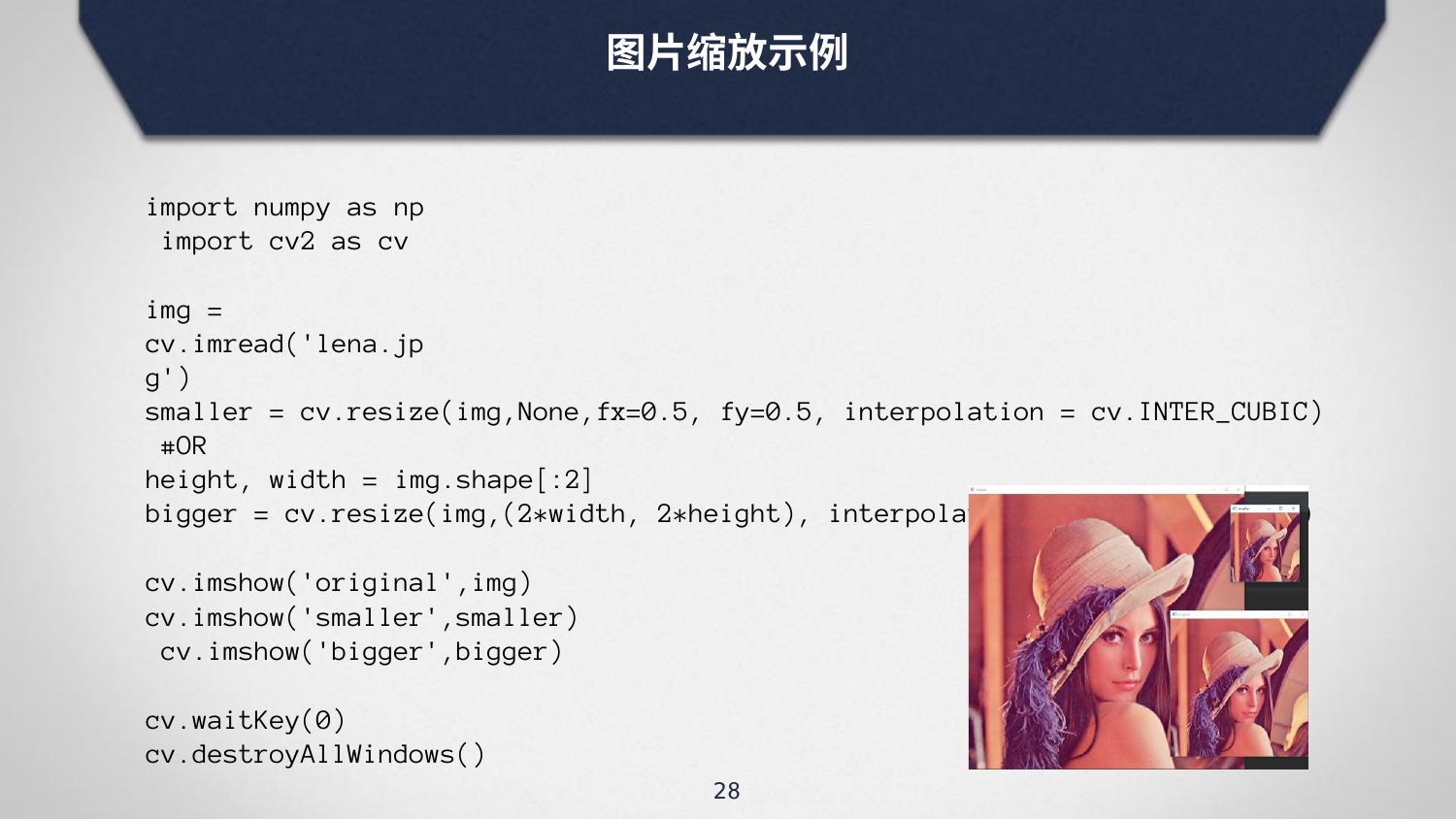

# 图片缩放示例
import numpy as np  import cv2 as cv

img = cv.imread('lena.jpg')
smaller = cv.resize(img,None,fx=0.5, fy=0.5, interpolation = cv.INTER_CUBIC)  #OR
height, width = img.shape[:2]
bigger = cv.resize(img,(2*width, 2*height), interpolation = cv.INTER_CUBIC)

cv.imshow('original',img)  cv.imshow('smaller',smaller)  cv.imshow('bigger',bigger)

cv.waitKey(0)  cv.destroyAllWindows()

28